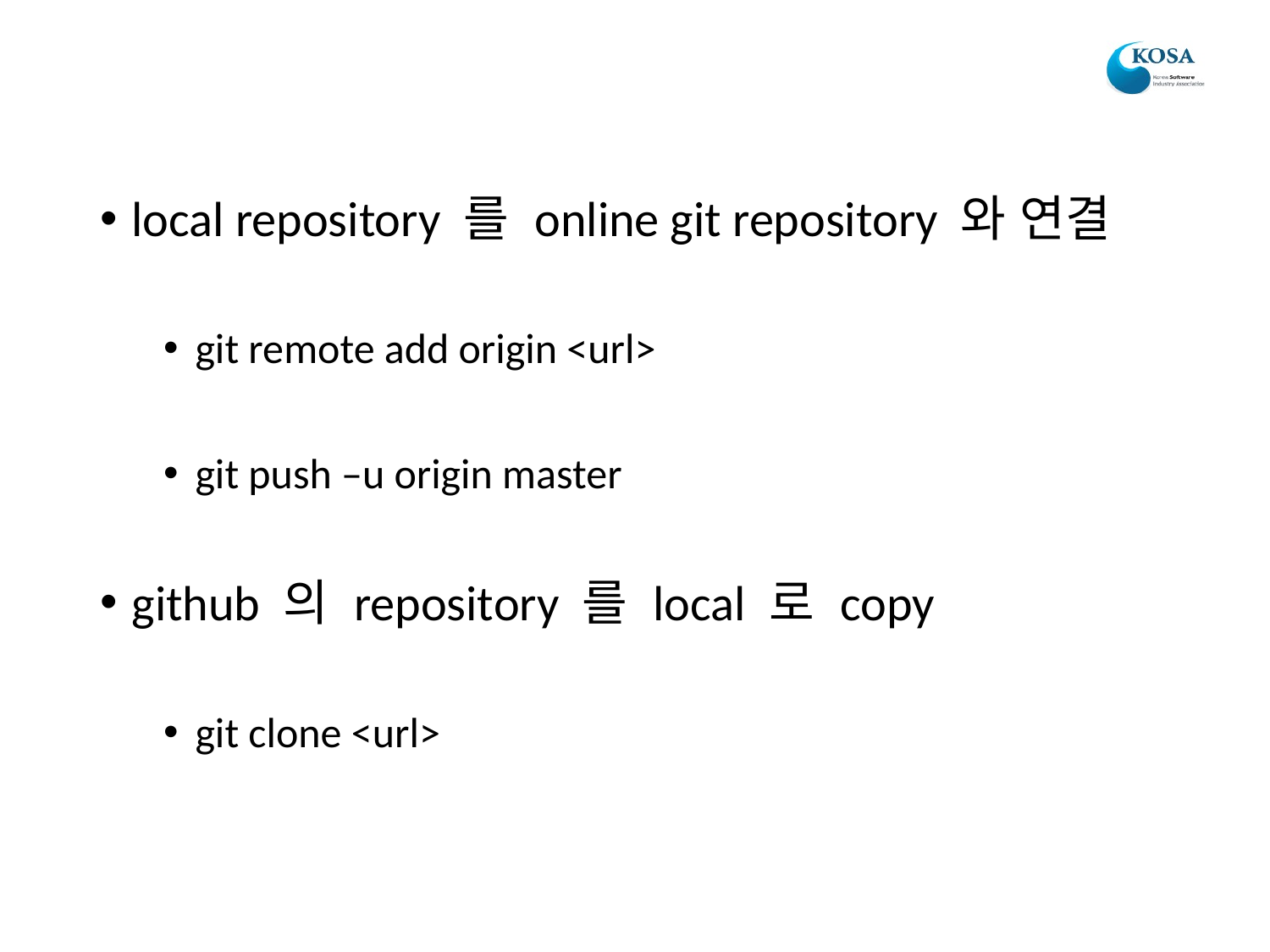

local repository 를 online git repository 와 연결

git remote add origin <url>

git push –u origin master

github 의 repository 를 local 로 copy

git clone <url>